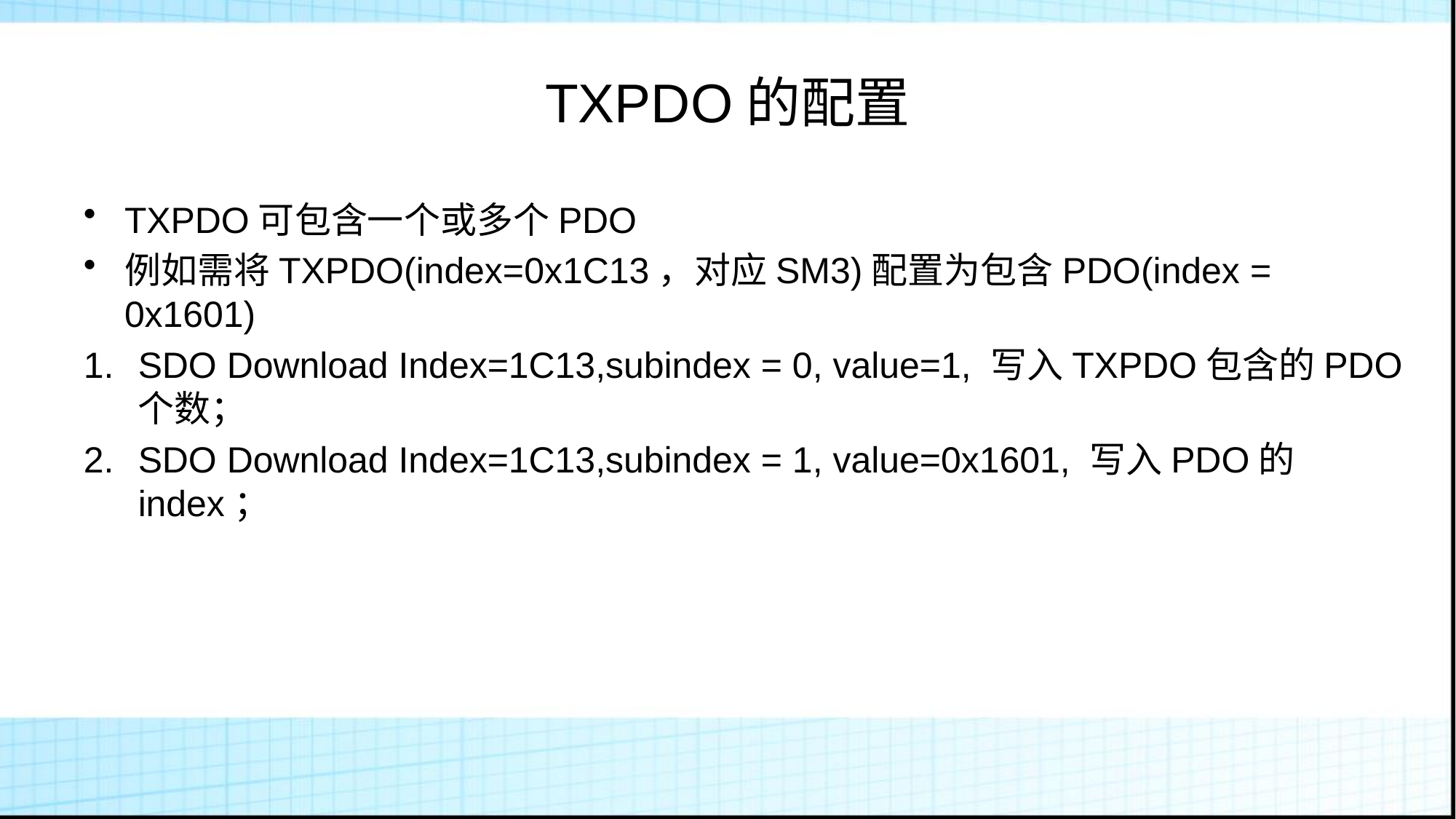

# TXPDO的配置
TXPDO可包含一个或多个PDO
例如需将TXPDO(index=0x1C13，对应SM3)配置为包含PDO(index = 0x1601)
SDO Download Index=1C13,subindex = 0, value=1, 写入TXPDO包含的PDO个数；
SDO Download Index=1C13,subindex = 1, value=0x1601, 写入PDO的index；